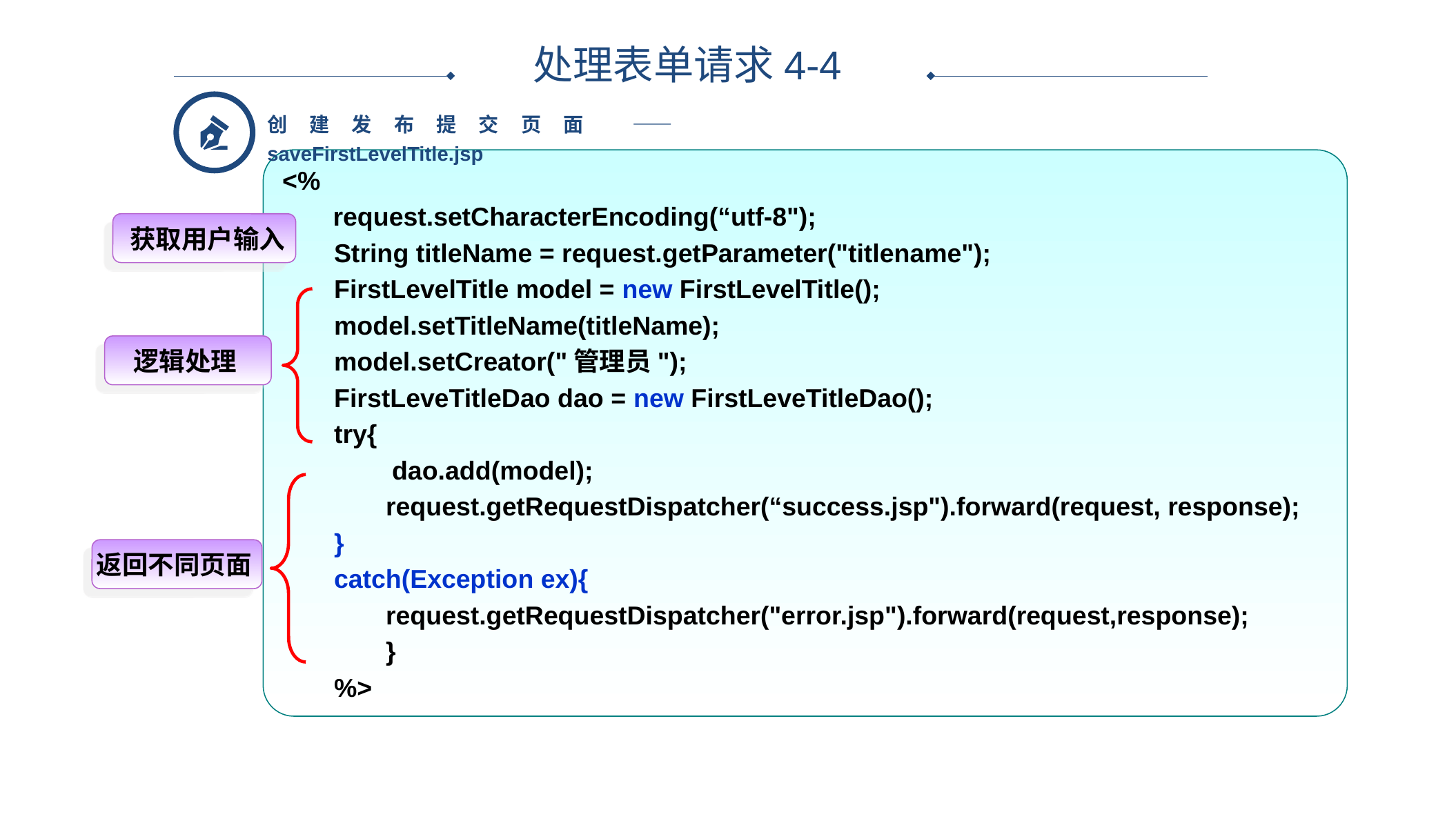

处理表单请求4-4

创建发布提交页面 —— saveFirstLevelTitle.jsp

<%
       request.setCharacterEncoding(“utf-8");
String titleName = request.getParameter("titlename");
FirstLevelTitle model = new FirstLevelTitle();
model.setTitleName(titleName);
model.setCreator("管理员");
FirstLeveTitleDao dao = new FirstLeveTitleDao();
try{
        dao.add(model);
request.getRequestDispatcher(“success.jsp").forward(request, response);
}
catch(Exception ex){
request.getRequestDispatcher("error.jsp").forward(request,response);
}
%>
 获取用户输入

逻辑处理

返回不同页面